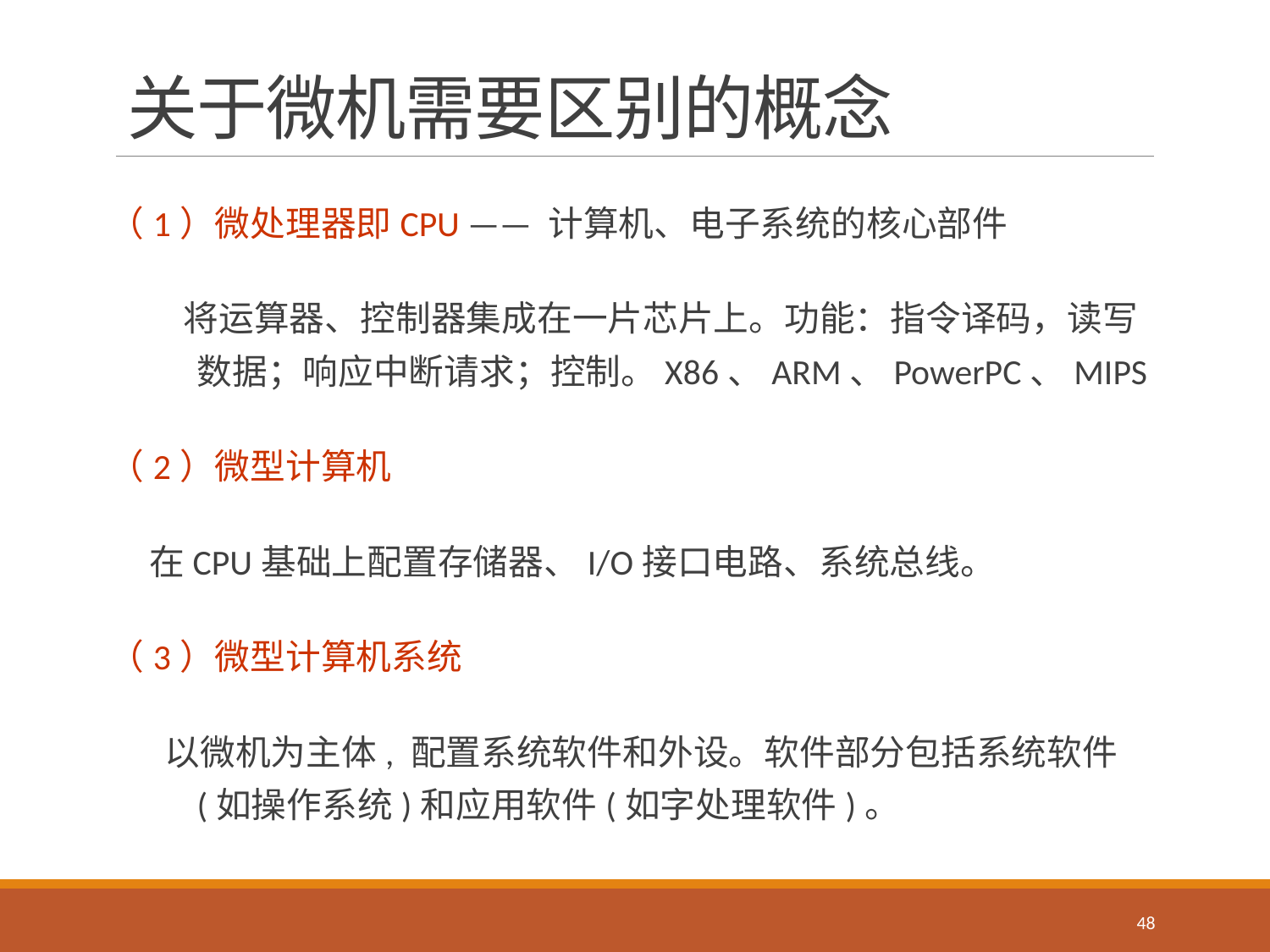

# 关于微机需要区别的概念
（1）微处理器即CPU —— 计算机、电子系统的核心部件
  将运算器、控制器集成在一片芯片上。功能：指令译码，读写数据；响应中断请求；控制。X86、ARM、PowerPC、MIPS
（2）微型计算机
    在CPU基础上配置存储器、I/O接口电路、系统总线。
（3）微型计算机系统
      以微机为主体, 配置系统软件和外设。软件部分包括系统软件(如操作系统)和应用软件(如字处理软件)。
48